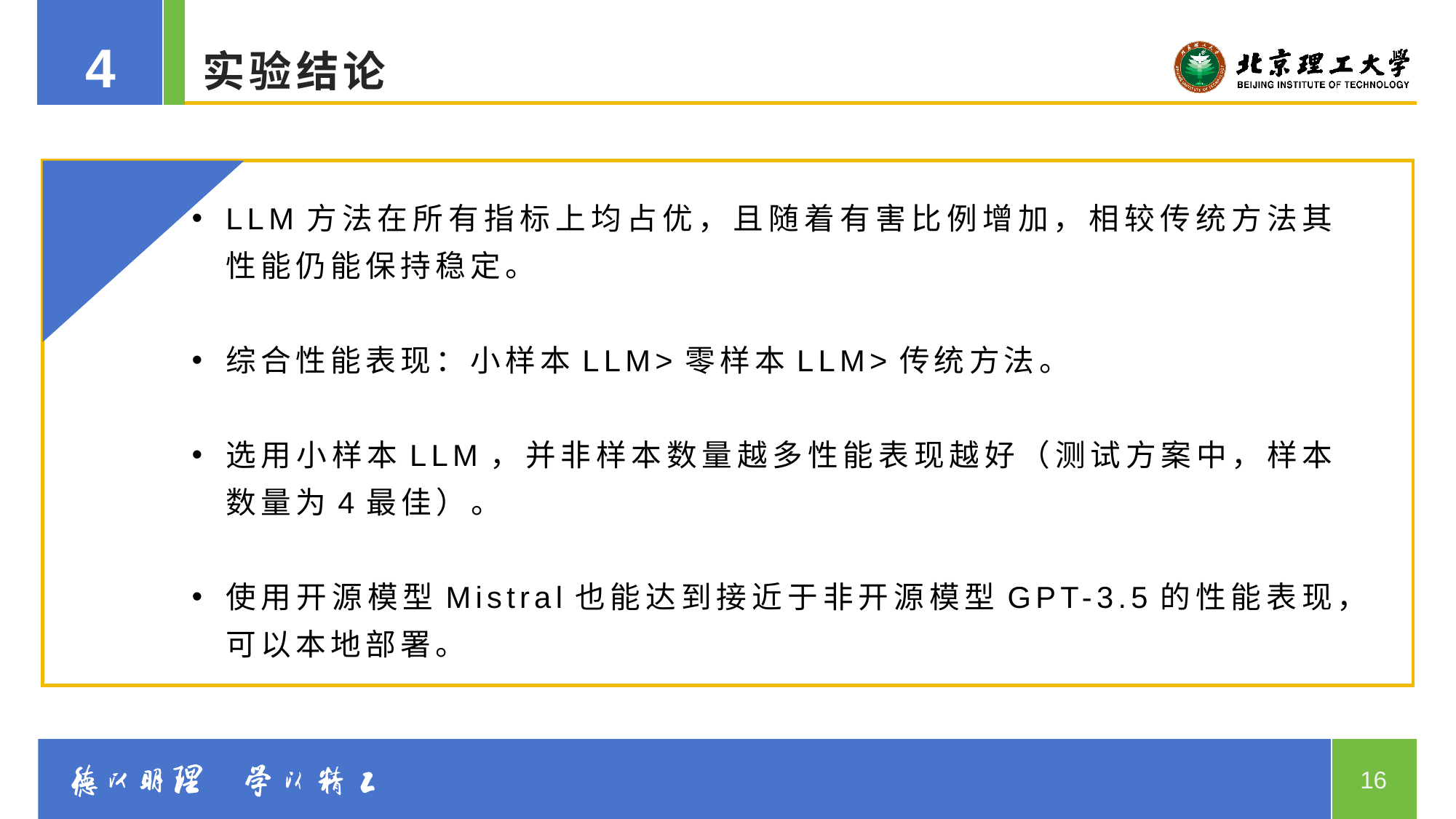

4
# 实验结论

LLM方法在所有指标上均占优，且随着有害比例增加，相较传统方法其性能仍能保持稳定。

综合性能表现：小样本LLM>零样本LLM>传统方法。

选用小样本LLM，并非样本数量越多性能表现越好（测试方案中，样本数量为4最佳）。

使用开源模型Mistral也能达到接近于非开源模型GPT-3.5的性能表现，可以本地部署。